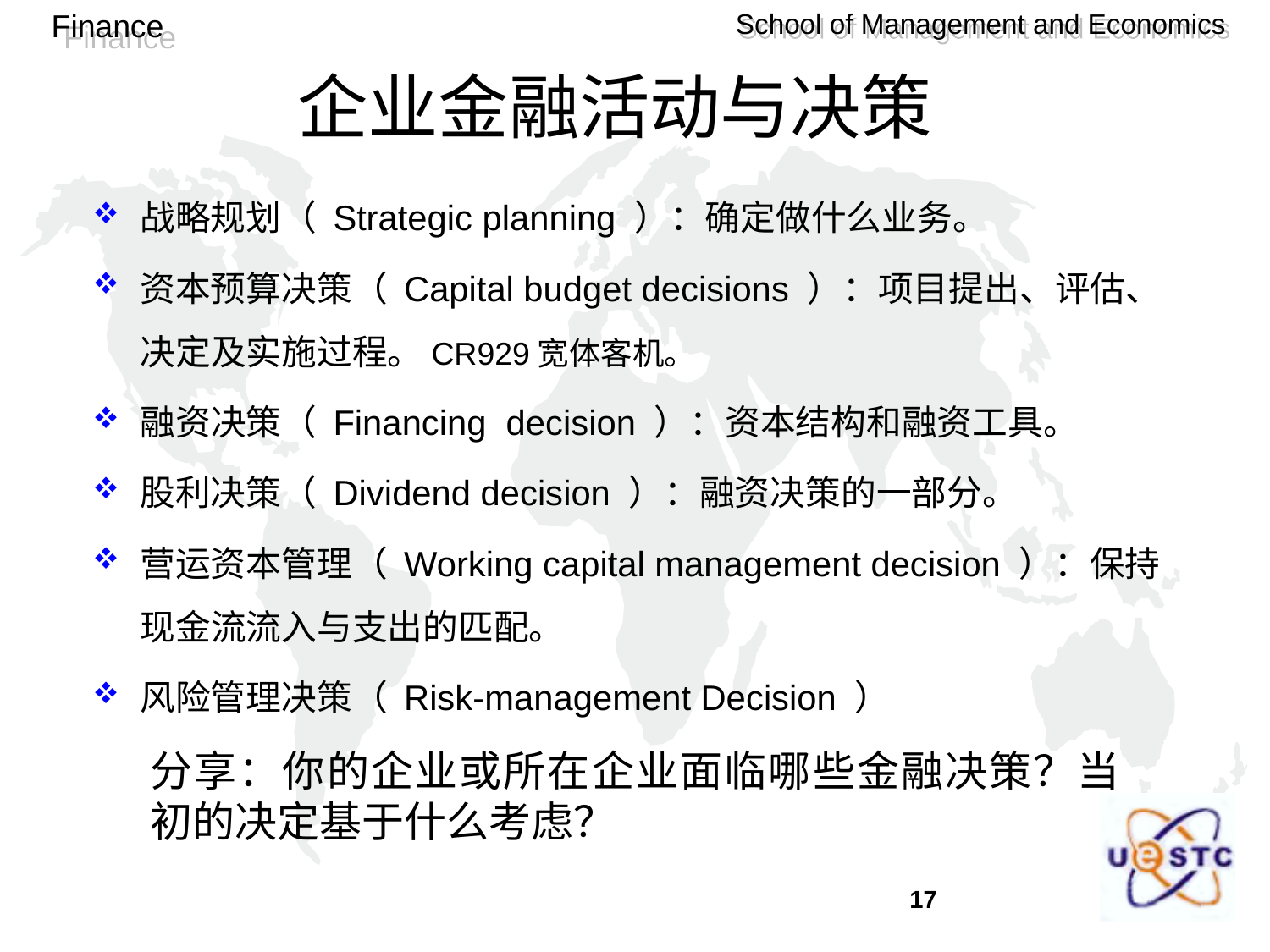

# 企业金融活动与决策
战略规划（ Strategic planning ）：确定做什么业务。
资本预算决策（ Capital budget decisions ）：项目提出、评估、决定及实施过程。CR929宽体客机。
融资决策（ Financing  decision ）：资本结构和融资工具。
股利决策（ Dividend decision ）：融资决策的一部分。
营运资本管理（ Working capital management decision ）：保持现金流流入与支出的匹配。
风险管理决策（ Risk-management Decision ）
分享：你的企业或所在企业面临哪些金融决策？当初的决定基于什么考虑？